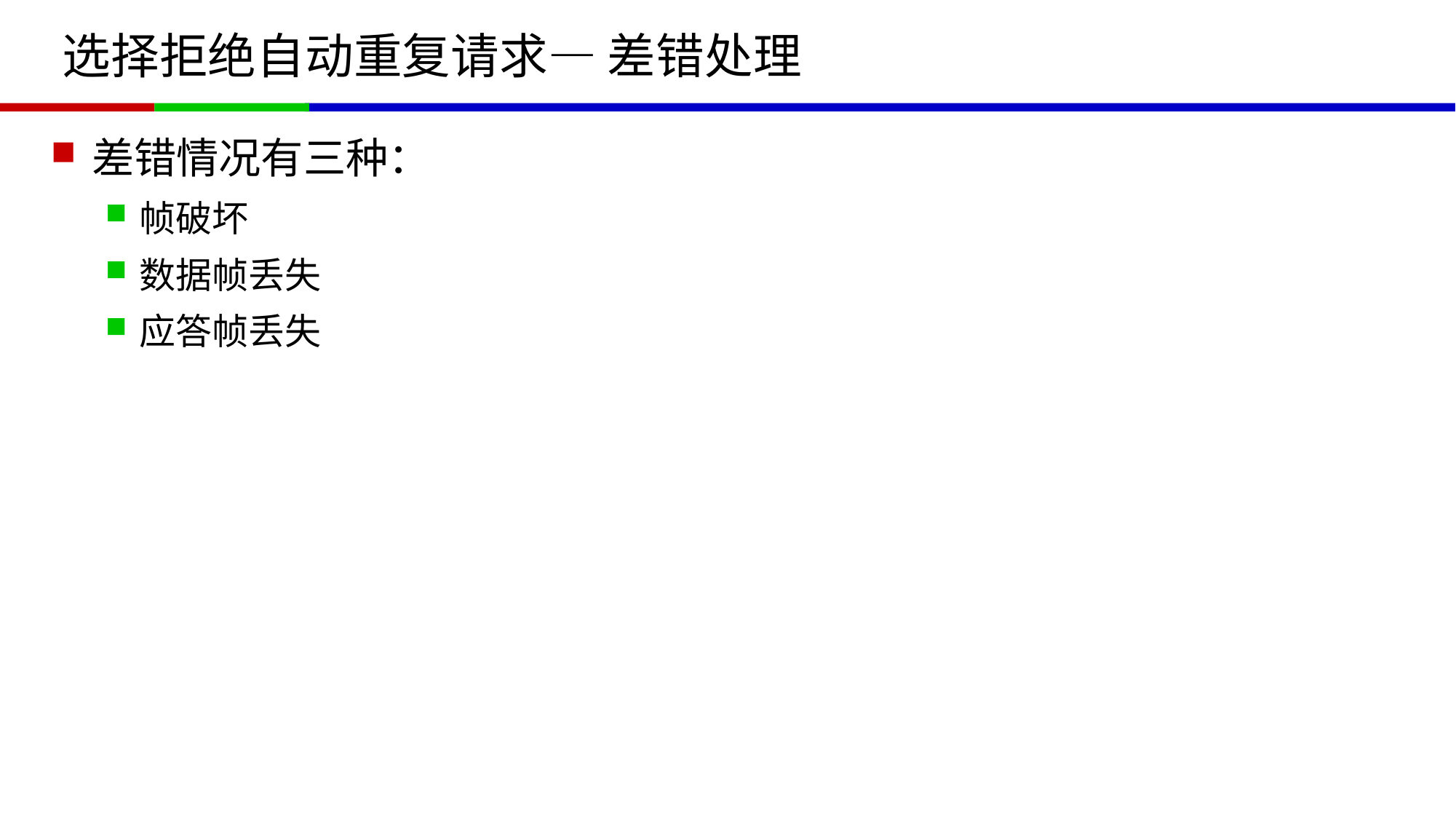

# 选择拒绝自动重复请求— 差错处理
差错情况有三种：
帧破坏
数据帧丢失
应答帧丢失

75